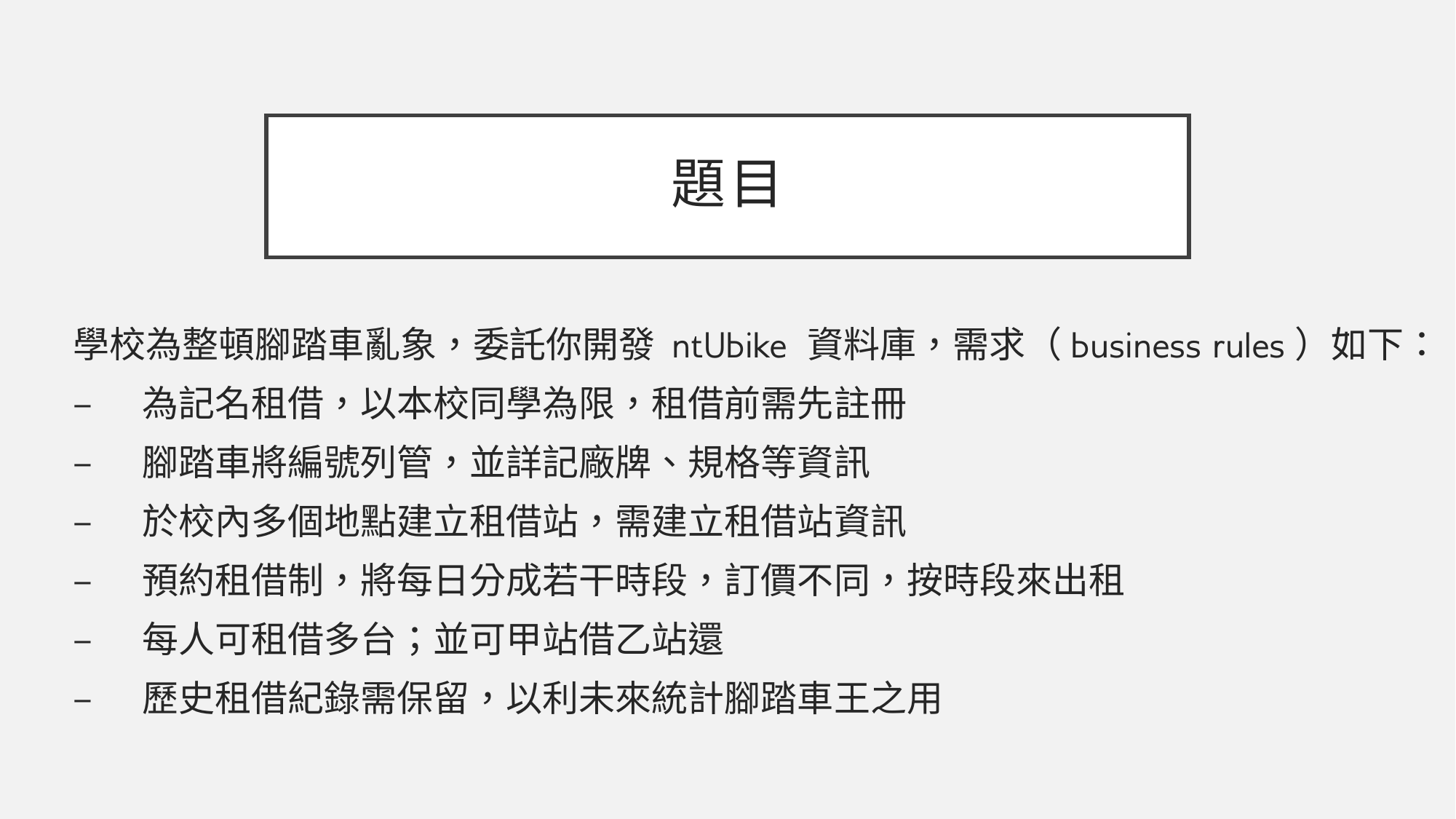

# 題目
學校為整頓腳踏車亂象，委託你開發 ntUbike 資料庫，需求（business rules）如下：
–     為記名租借，以本校同學為限，租借前需先註冊
–     腳踏車將編號列管，並詳記廠牌、規格等資訊
–     於校內多個地點建立租借站，需建立租借站資訊
–     預約租借制，將每日分成若干時段，訂價不同，按時段來出租
–     每人可租借多台；並可甲站借乙站還
–     歷史租借紀錄需保留，以利未來統計腳踏車王之用